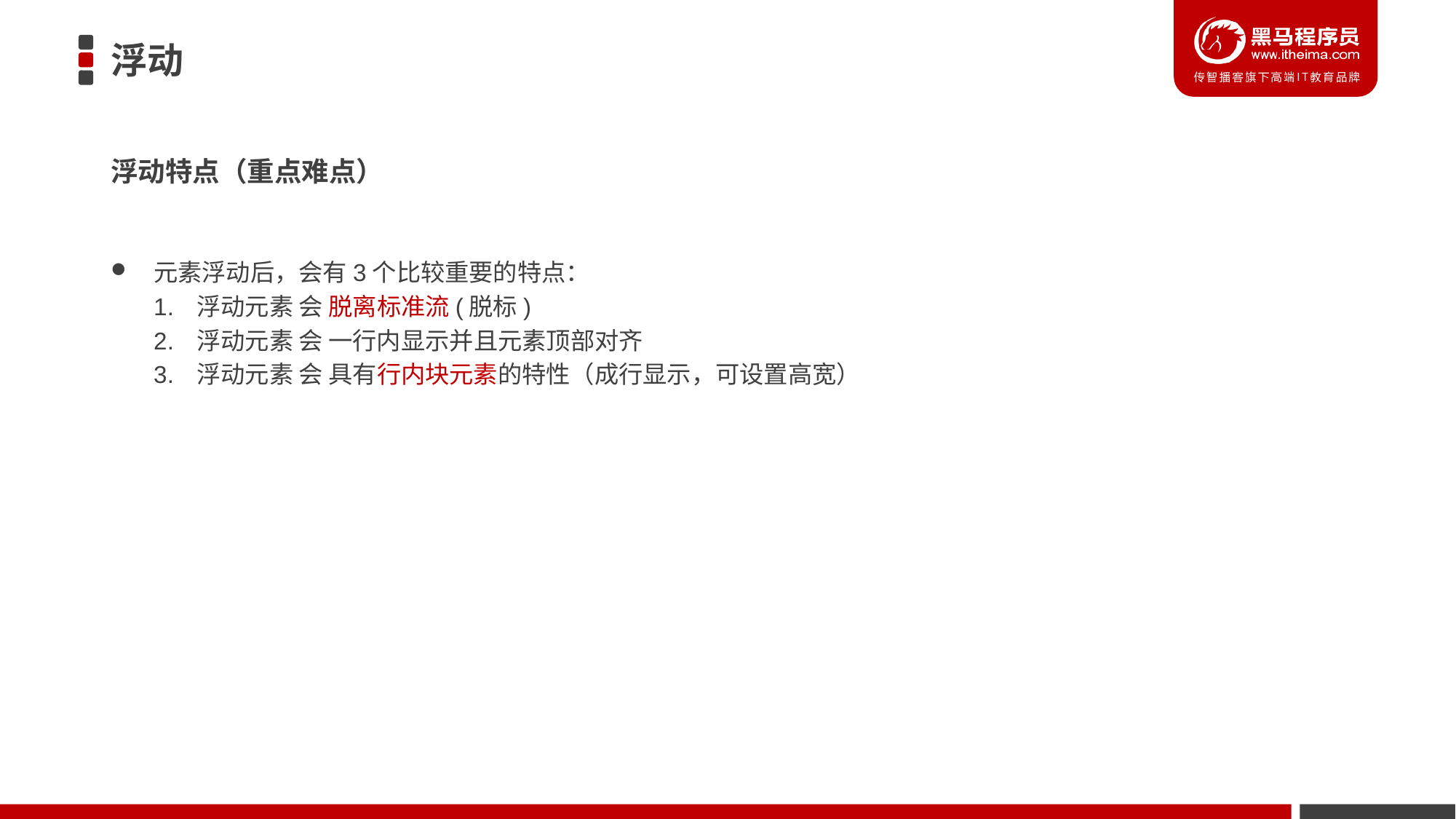

# 浮动
浮动特点（重点难点）
元素浮动后，会有3个比较重要的特点：
浮动元素 会 脱离标准流(脱标)
浮动元素 会 一行内显示并且元素顶部对齐
浮动元素 会 具有行内块元素的特性（成行显示，可设置高宽）